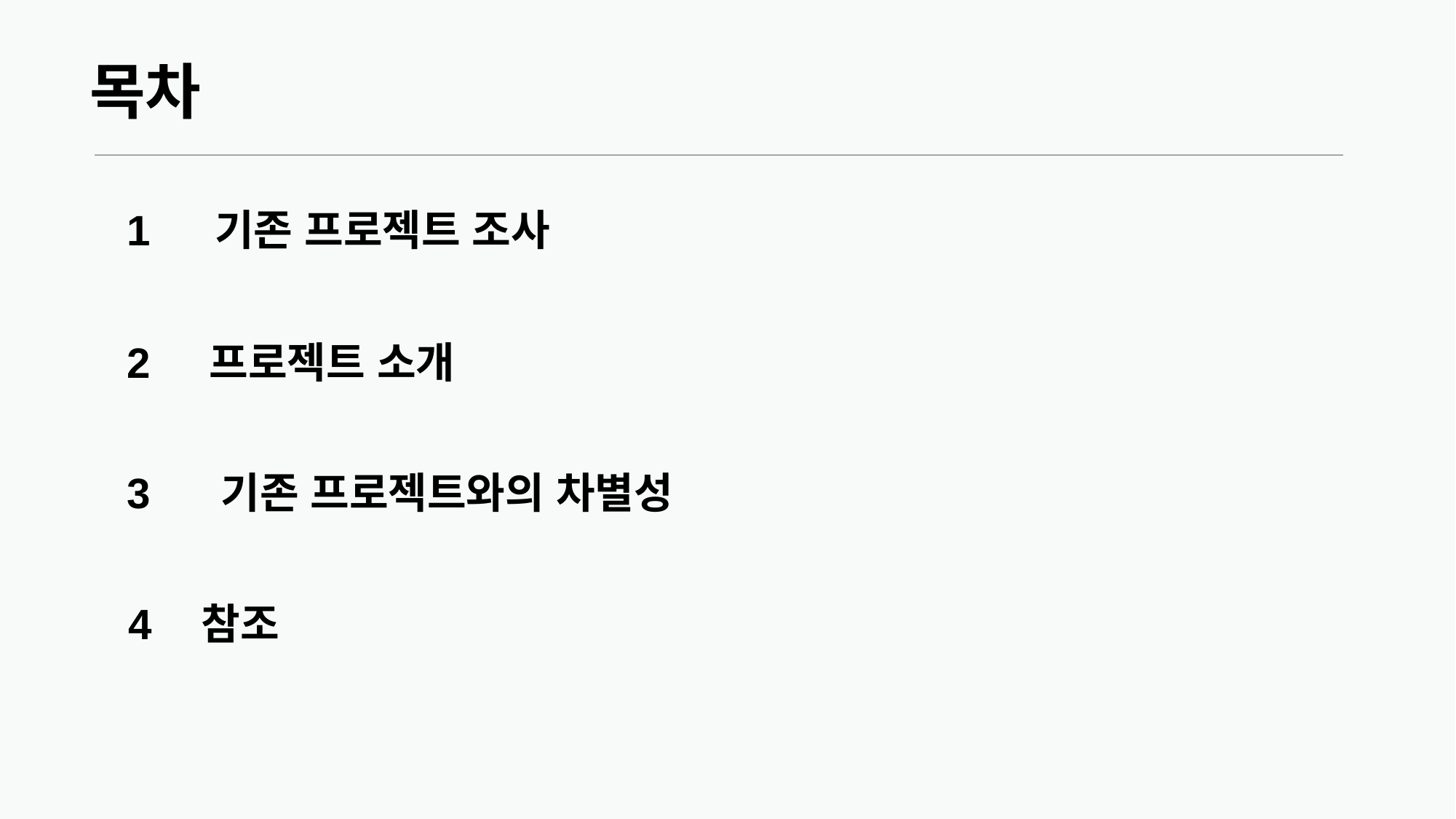

# 목차
1
기존 프로젝트 조사
2
프로젝트 소개
3
기존 프로젝트와의 차별성
4
참조